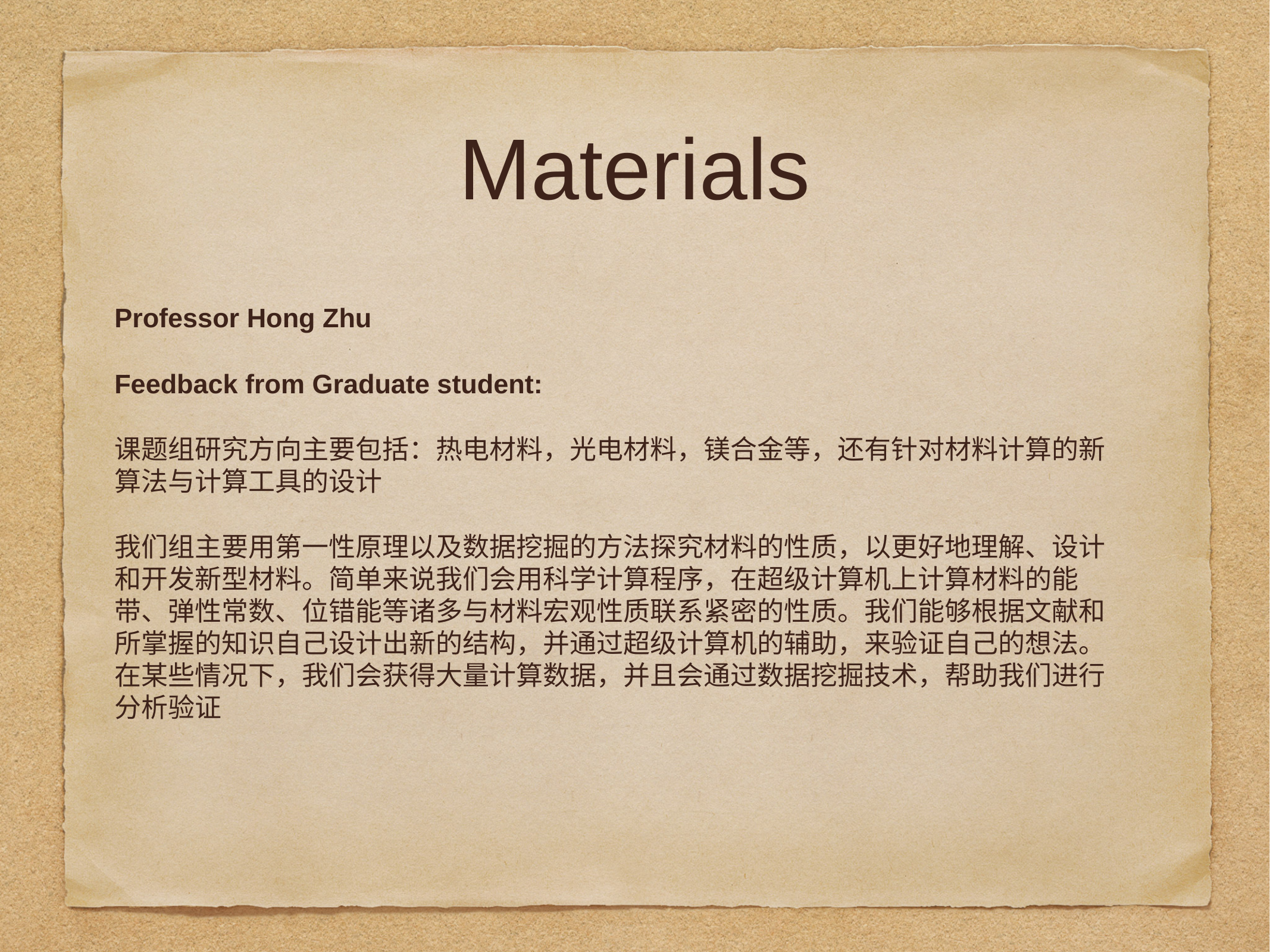

# Materials

Professor Hong Zhu
Feedback from Graduate student:
课题组研究方向主要包括：热电材料，光电材料，镁合金等，还有针对材料计算的新算法与计算工具的设计
我们组主要用第一性原理以及数据挖掘的方法探究材料的性质，以更好地理解、设计和开发新型材料。简单来说我们会用科学计算程序，在超级计算机上计算材料的能带、弹性常数、位错能等诸多与材料宏观性质联系紧密的性质。我们能够根据文献和所掌握的知识自己设计出新的结构，并通过超级计算机的辅助，来验证自己的想法。在某些情况下，我们会获得大量计算数据，并且会通过数据挖掘技术，帮助我们进行分析验证